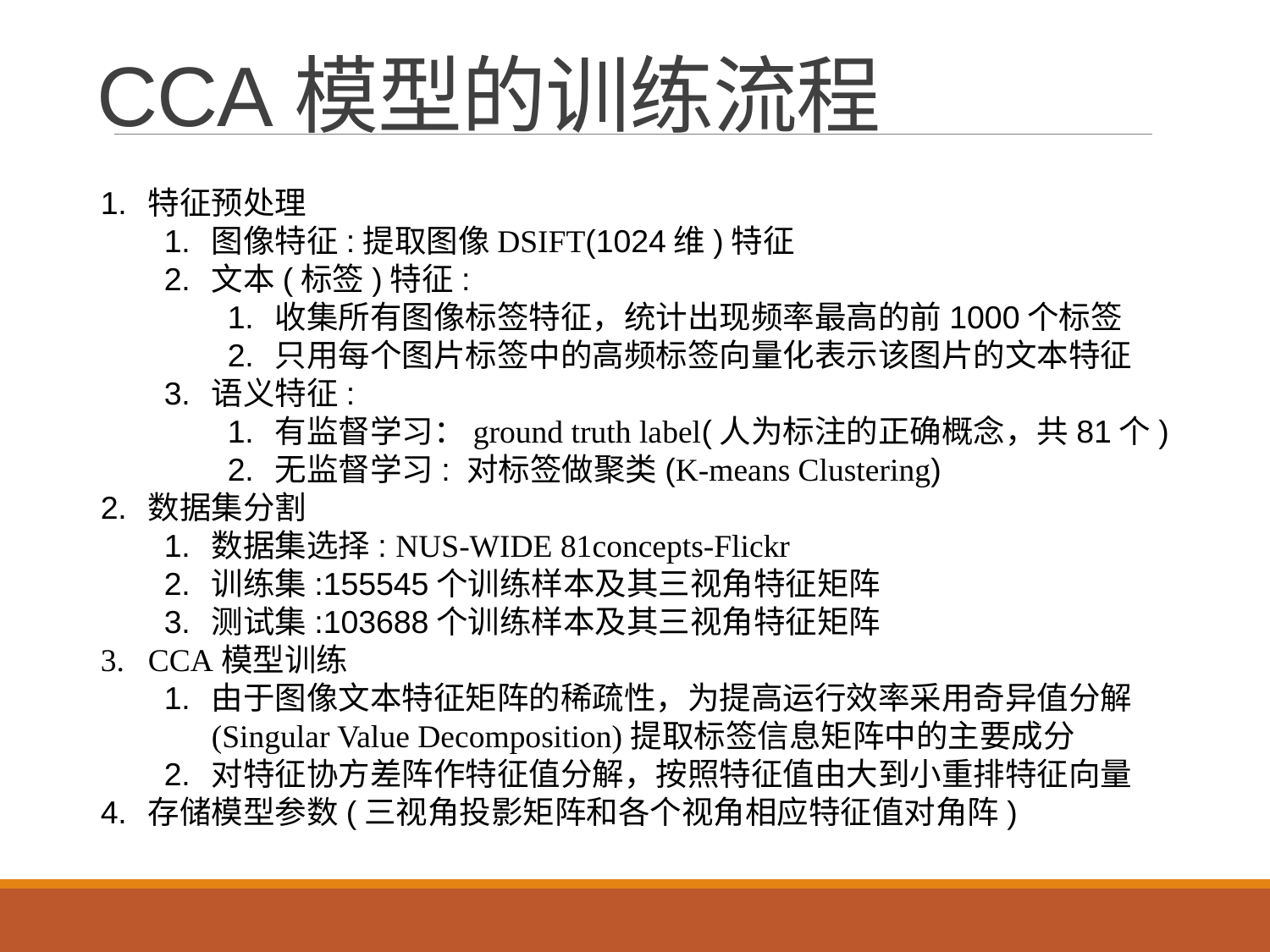

# CCA模型的训练流程
特征预处理
图像特征:提取图像DSIFT(1024维)特征
文本(标签)特征:
收集所有图像标签特征，统计出现频率最高的前1000个标签
只用每个图片标签中的高频标签向量化表示该图片的文本特征
语义特征:
有监督学习：ground truth label(人为标注的正确概念，共81个)
无监督学习: 对标签做聚类(K-means Clustering)
数据集分割
数据集选择: NUS-WIDE 81concepts-Flickr
训练集:155545个训练样本及其三视角特征矩阵
测试集:103688个训练样本及其三视角特征矩阵
CCA模型训练
由于图像文本特征矩阵的稀疏性，为提高运行效率采用奇异值分解(Singular Value Decomposition)提取标签信息矩阵中的主要成分
对特征协方差阵作特征值分解，按照特征值由大到小重排特征向量
存储模型参数(三视角投影矩阵和各个视角相应特征值对角阵)